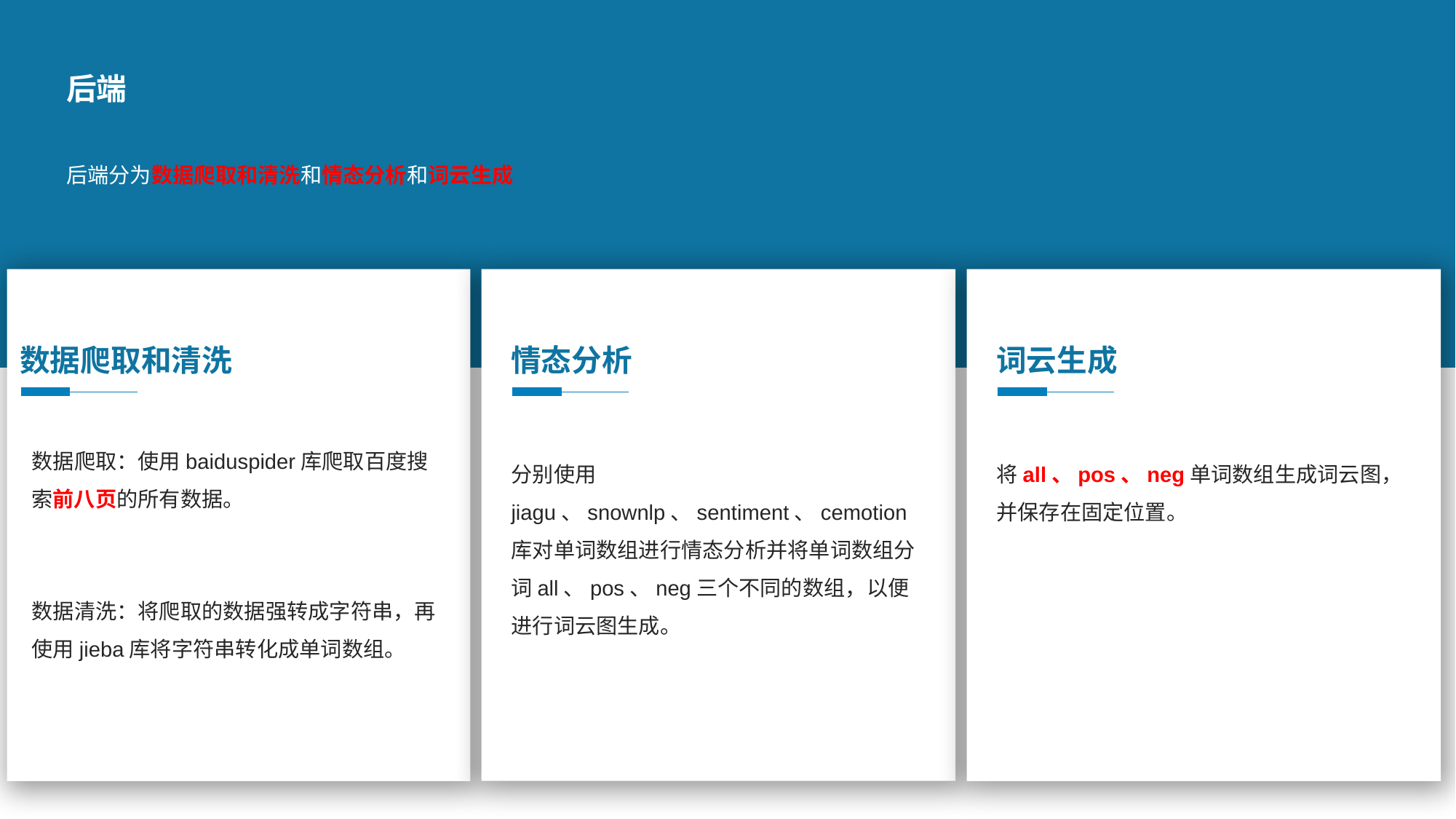

后端

后端分为数据爬取和清洗和情态分析和词云生成

情态分析
数据爬取和清洗
词云生成
数据爬取：使用baiduspider库爬取百度搜索前八页的所有数据。
分别使用jiagu、snownlp、sentiment、cemotion库对单词数组进行情态分析并将单词数组分词all、pos、neg三个不同的数组，以便进行词云图生成。
将all、pos、neg单词数组生成词云图，并保存在固定位置。
数据清洗：将爬取的数据强转成字符串，再使用jieba库将字符串转化成单词数组。